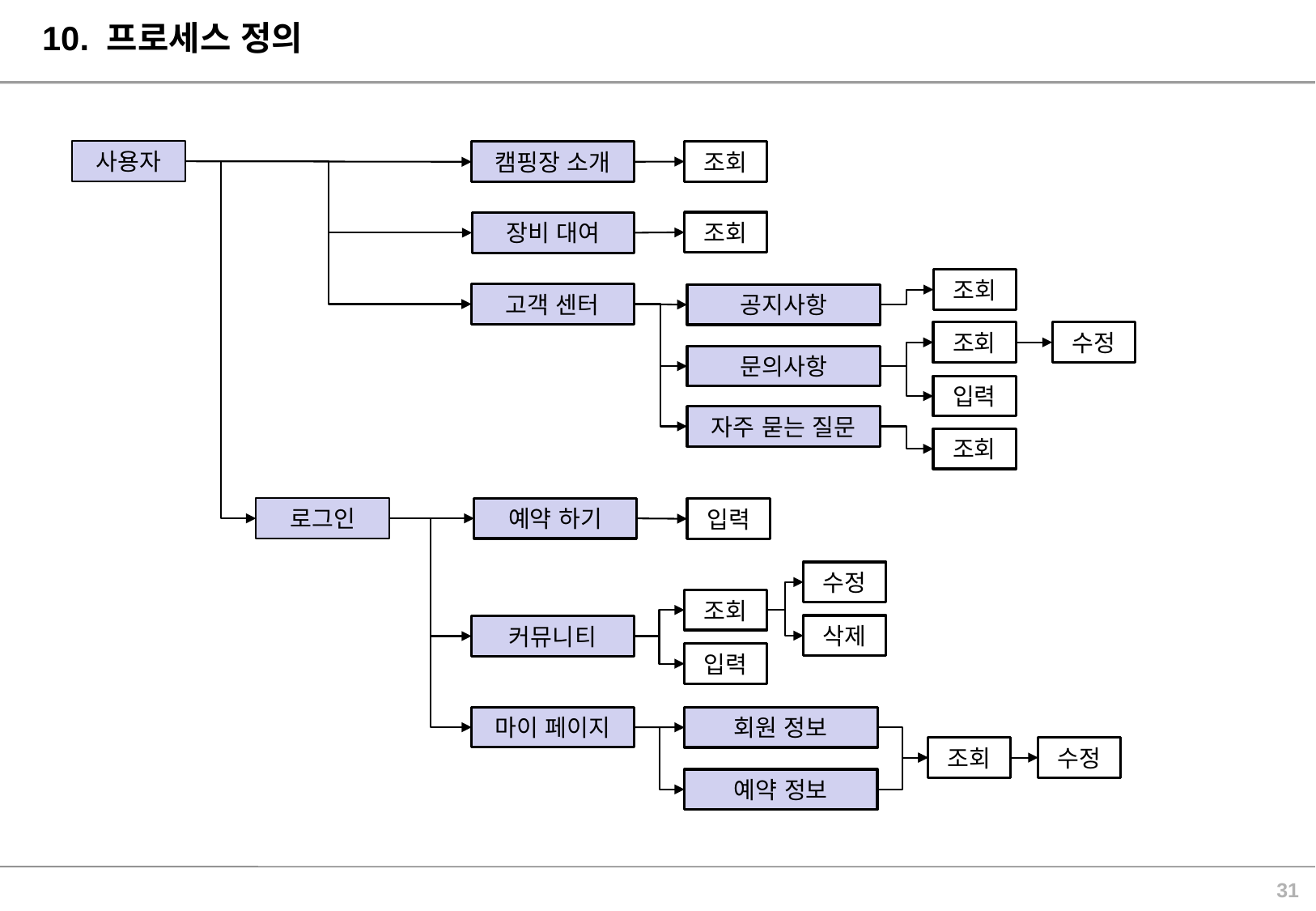

# 10. 프로세스 정의
사용자
조회
캠핑장 소개
조회
장비 대여
조회
고객 센터
공지사항
조회
수정
문의사항
입력
자주 묻는 질문
조회
로그인
예약 하기
입력
수정
조회
삭제
커뮤니티
입력
마이 페이지
회원 정보
조회
수정
예약 정보
31